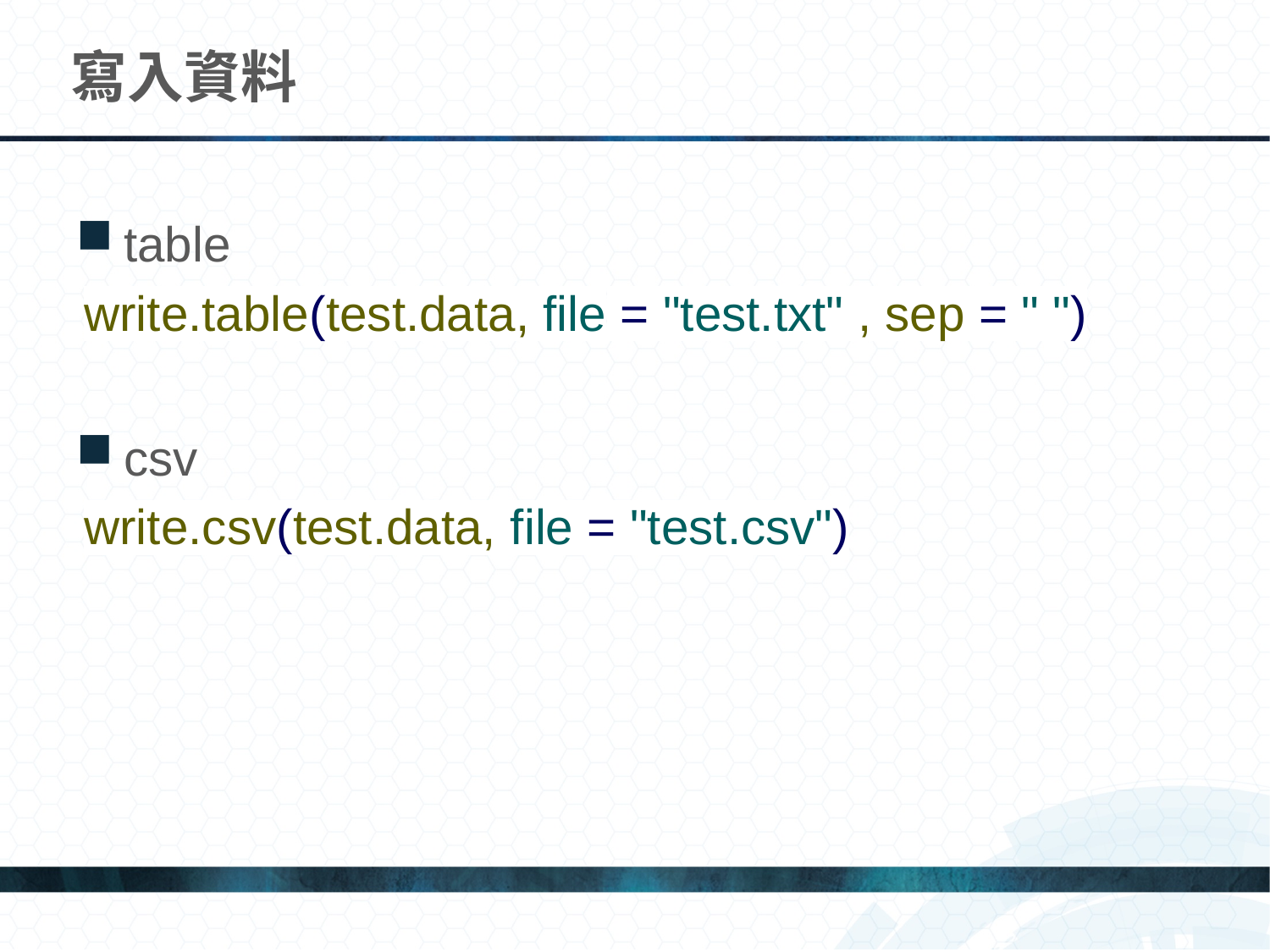

# 寫入資料
table
write.table(test.data, file = "test.txt" , sep = " ")

csv
write.csv(test.data, file = "test.csv")